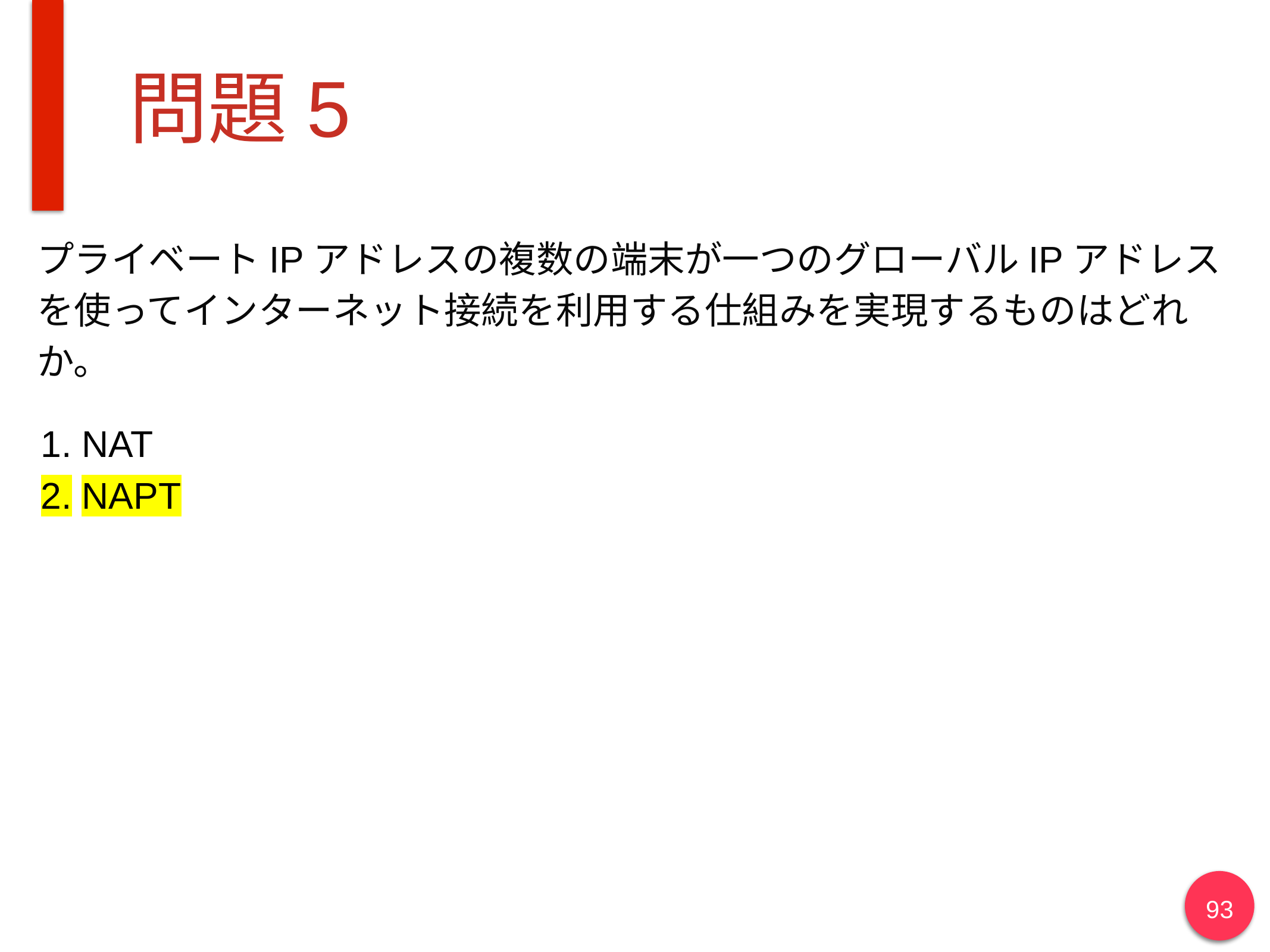

# 問題5
プライベートIPアドレスの複数の端末が一つのグローバルIPアドレスを使ってインターネット接続を利用する仕組みを実現するものはどれか。
NAT
NAPT
93